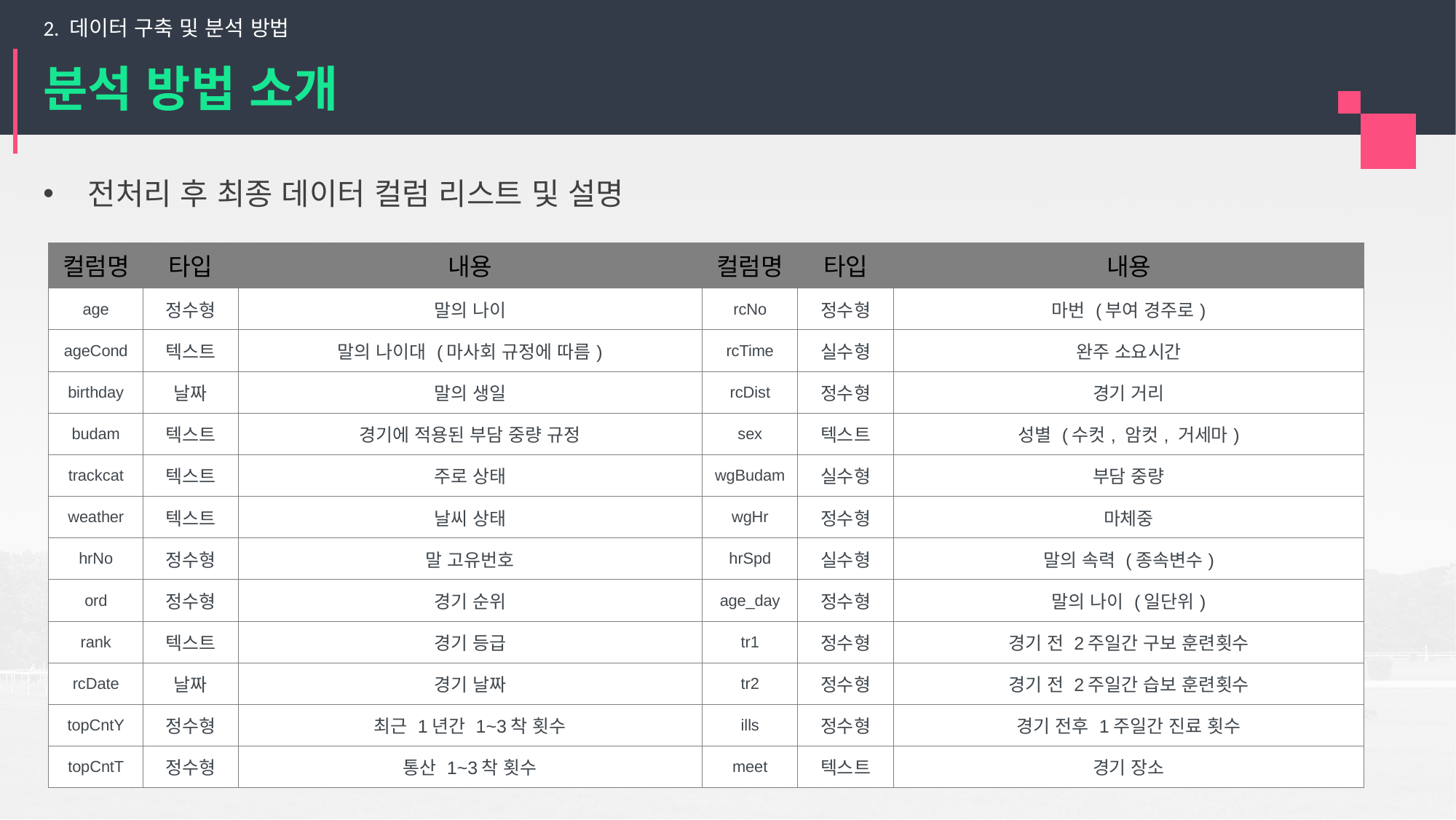

2. 데이터 구축 및 분석 방법
# 분석 방법 소개
전처리 후 최종 데이터 컬럼 리스트 및 설명
| 컬럼명 | 타입 | 내용 | 컬럼명 | 타입 | 내용 |
| --- | --- | --- | --- | --- | --- |
| age | 정수형 | 말의 나이 | rcNo | 정수형 | 마번 (부여 경주로) |
| ageCond | 텍스트 | 말의 나이대 (마사회 규정에 따름) | rcTime | 실수형 | 완주 소요시간 |
| birthday | 날짜 | 말의 생일 | rcDist | 정수형 | 경기 거리 |
| budam | 텍스트 | 경기에 적용된 부담 중량 규정 | sex | 텍스트 | 성별 (수컷, 암컷, 거세마) |
| trackcat | 텍스트 | 주로 상태 | wgBudam | 실수형 | 부담 중량 |
| weather | 텍스트 | 날씨 상태 | wgHr | 정수형 | 마체중 |
| hrNo | 정수형 | 말 고유번호 | hrSpd | 실수형 | 말의 속력 (종속변수) |
| ord | 정수형 | 경기 순위 | age\_day | 정수형 | 말의 나이 (일단위) |
| rank | 텍스트 | 경기 등급 | tr1 | 정수형 | 경기 전 2주일간 구보 훈련횟수 |
| rcDate | 날짜 | 경기 날짜 | tr2 | 정수형 | 경기 전 2주일간 습보 훈련횟수 |
| topCntY | 정수형 | 최근 1년간 1~3착 횟수 | ills | 정수형 | 경기 전후 1주일간 진료 횟수 |
| topCntT | 정수형 | 통산 1~3착 횟수 | meet | 텍스트 | 경기 장소 |